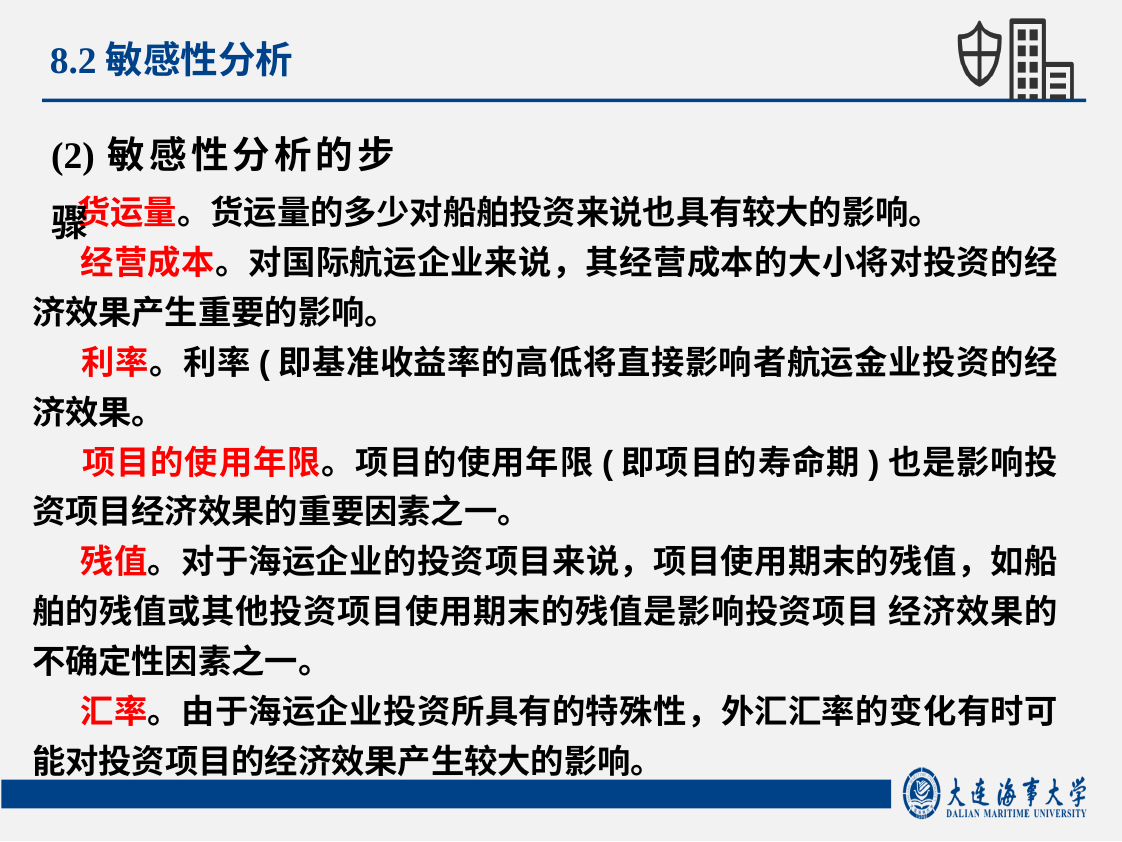

8.2敏感性分析
(2)敏感性分析的步骤
     货运量。货运量的多少对船舶投资来说也具有较大的影响。
     经营成本。对国际航运企业来说，其经营成本的大小将对投资的经济效果产生重要的影响。
     利率。利率(即基准收益率的高低将直接影响者航运金业投资的经济效果。
     项目的使用年限。项目的使用年限(即项目的寿命期)也是影响投资项目经济效果的重要因素之一。
     残值。对于海运企业的投资项目来说，项目使用期末的残值，如船舶的残值或其他投资项目使用期末的残值是影响投资项目 经济效果的不确定性因素之一。
     汇率。由于海运企业投资所具有的特殊性，外汇汇率的变化有时可能对投资项目的经济效果产生较大的影响。